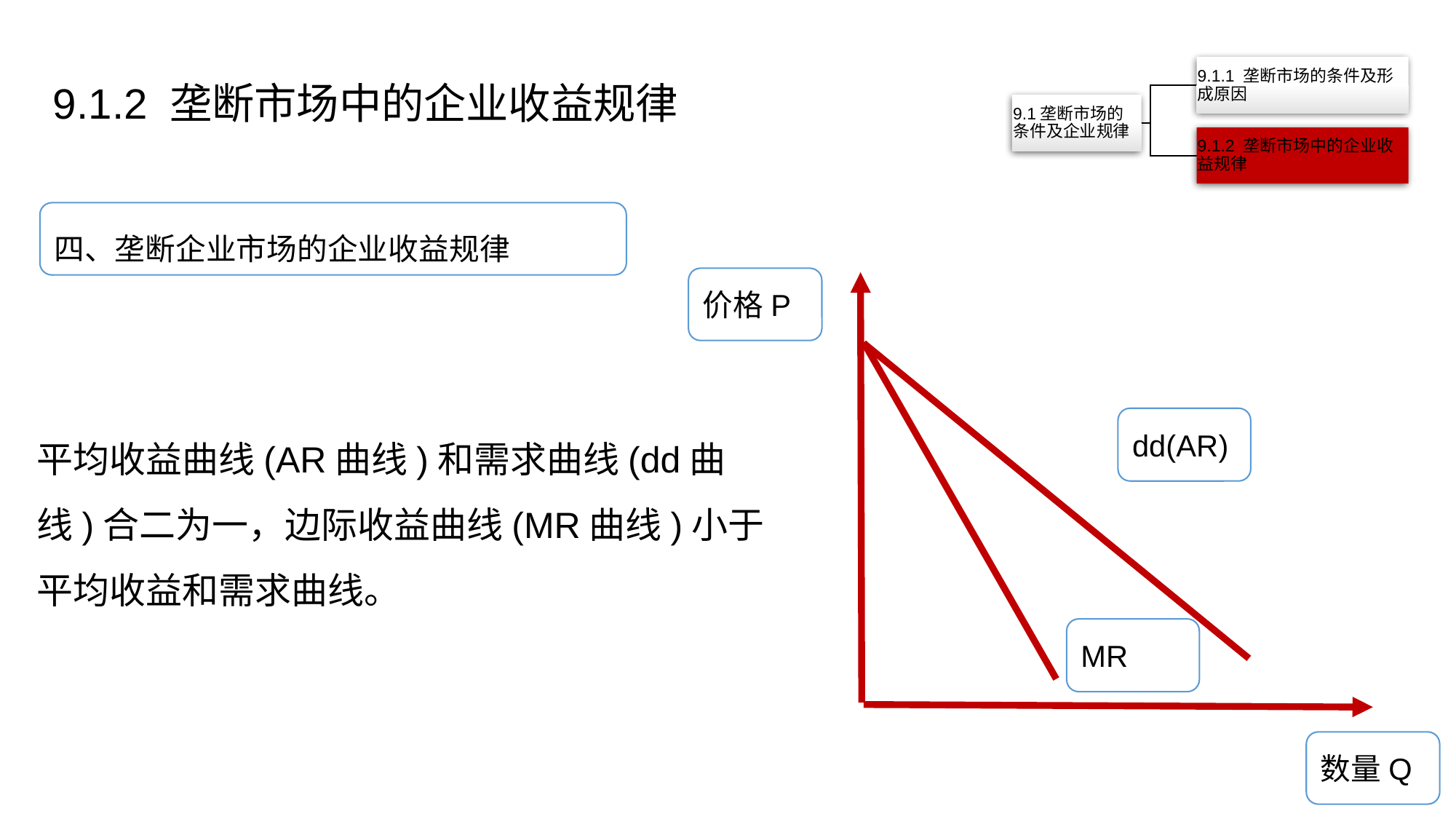

9.1垄断市场的条件及企业规律
9.1.1 垄断市场的条件及形成原因
9.1.2 垄断市场中的企业收益规律
9.1.2 垄断市场中的企业收益规律
四、垄断企业市场的企业收益规律
价格P
dd(AR)
平均收益曲线(AR曲线)和需求曲线(dd曲线)合二为一，边际收益曲线(MR曲线)小于平均收益和需求曲线。
MR
数量Q